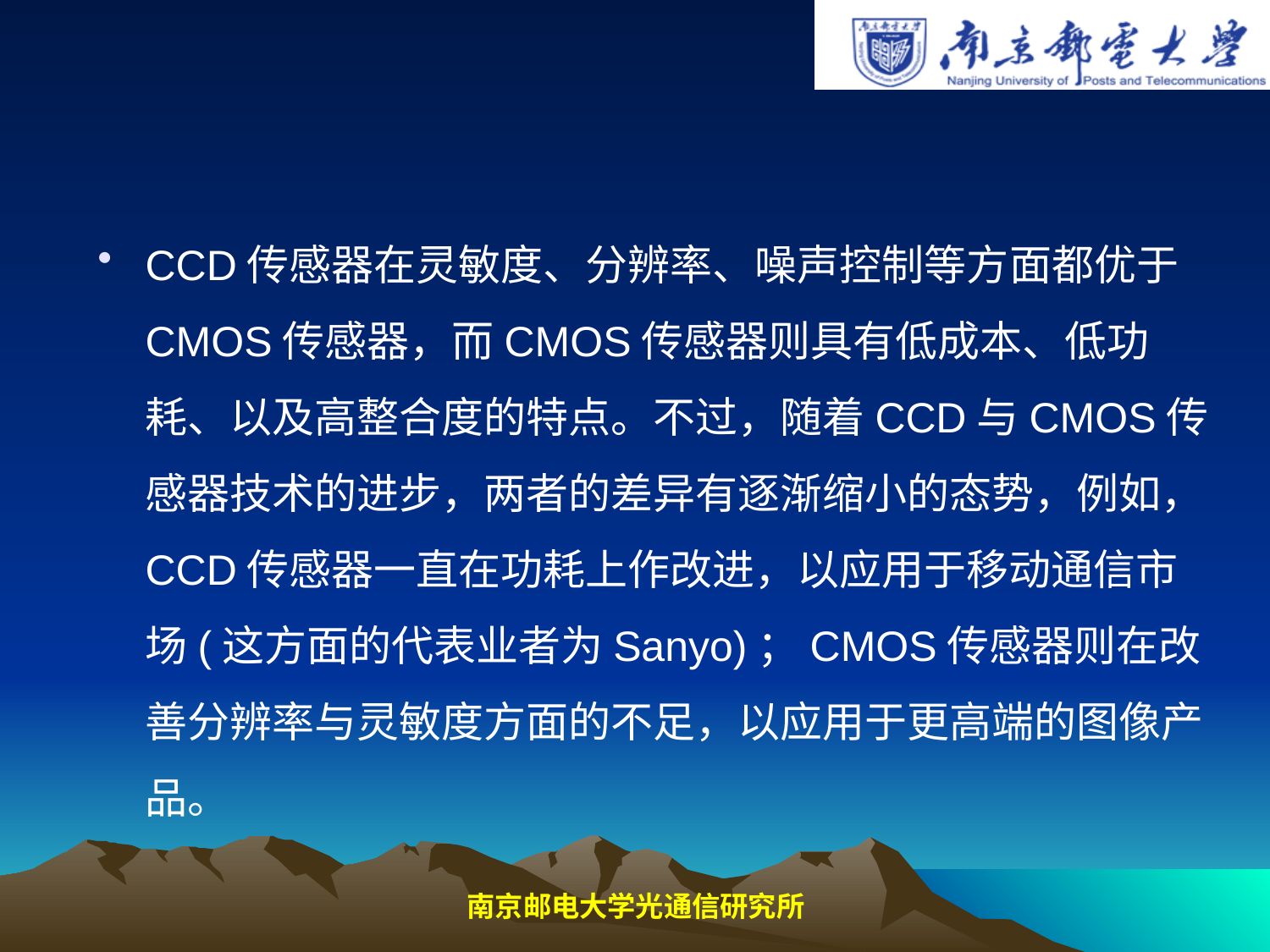

CCD传感器在灵敏度、分辨率、噪声控制等方面都优于CMOS传感器，而CMOS传感器则具有低成本、低功耗、以及高整合度的特点。不过，随着CCD与CMOS传感器技术的进步，两者的差异有逐渐缩小的态势，例如，CCD传感器一直在功耗上作改进，以应用于移动通信市场(这方面的代表业者为Sanyo)；CMOS传感器则在改善分辨率与灵敏度方面的不足，以应用于更高端的图像产品。
南京邮电大学光通信研究所

17